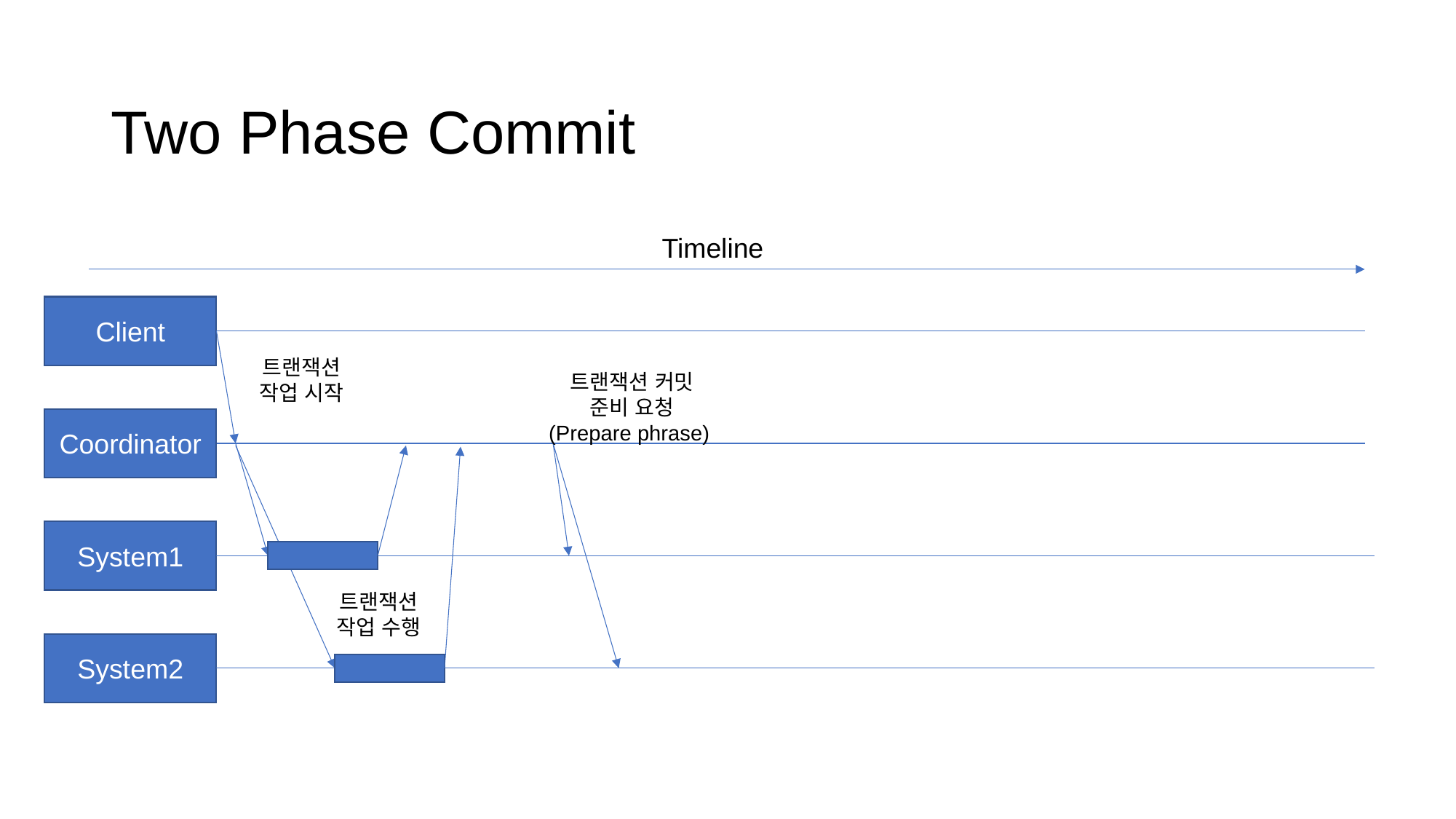

# Two Phase Commit
Timeline
Client
트랜잭션
작업 시작
트랜잭션 커밋
준비 요청
(Prepare phrase)
Coordinator
System1

트랜잭션
작업 수행
System2